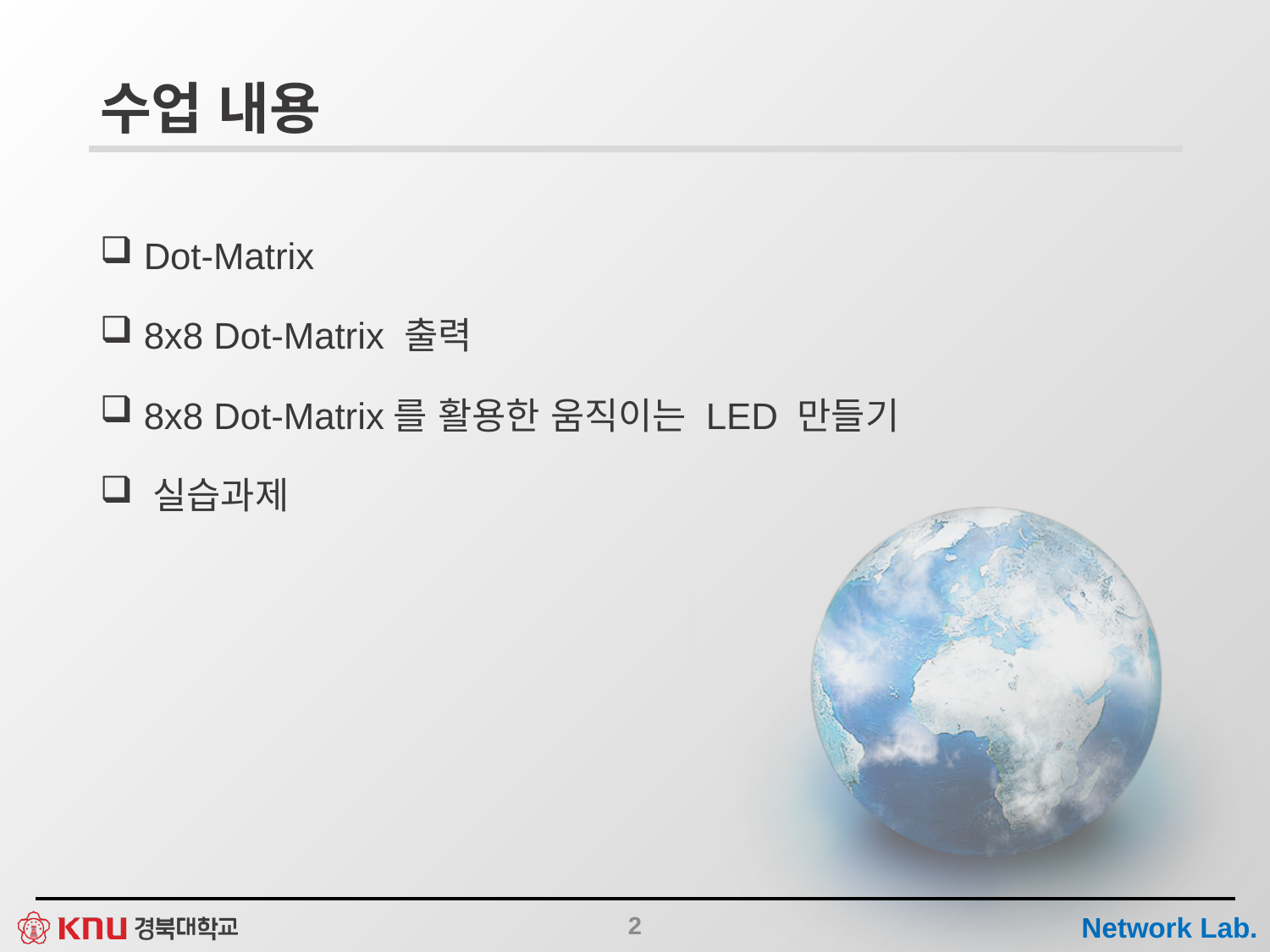

# 수업 내용
 Dot-Matrix
 8x8 Dot-Matrix 출력
 8x8 Dot-Matrix를 활용한 움직이는 LED 만들기
 실습과제
2